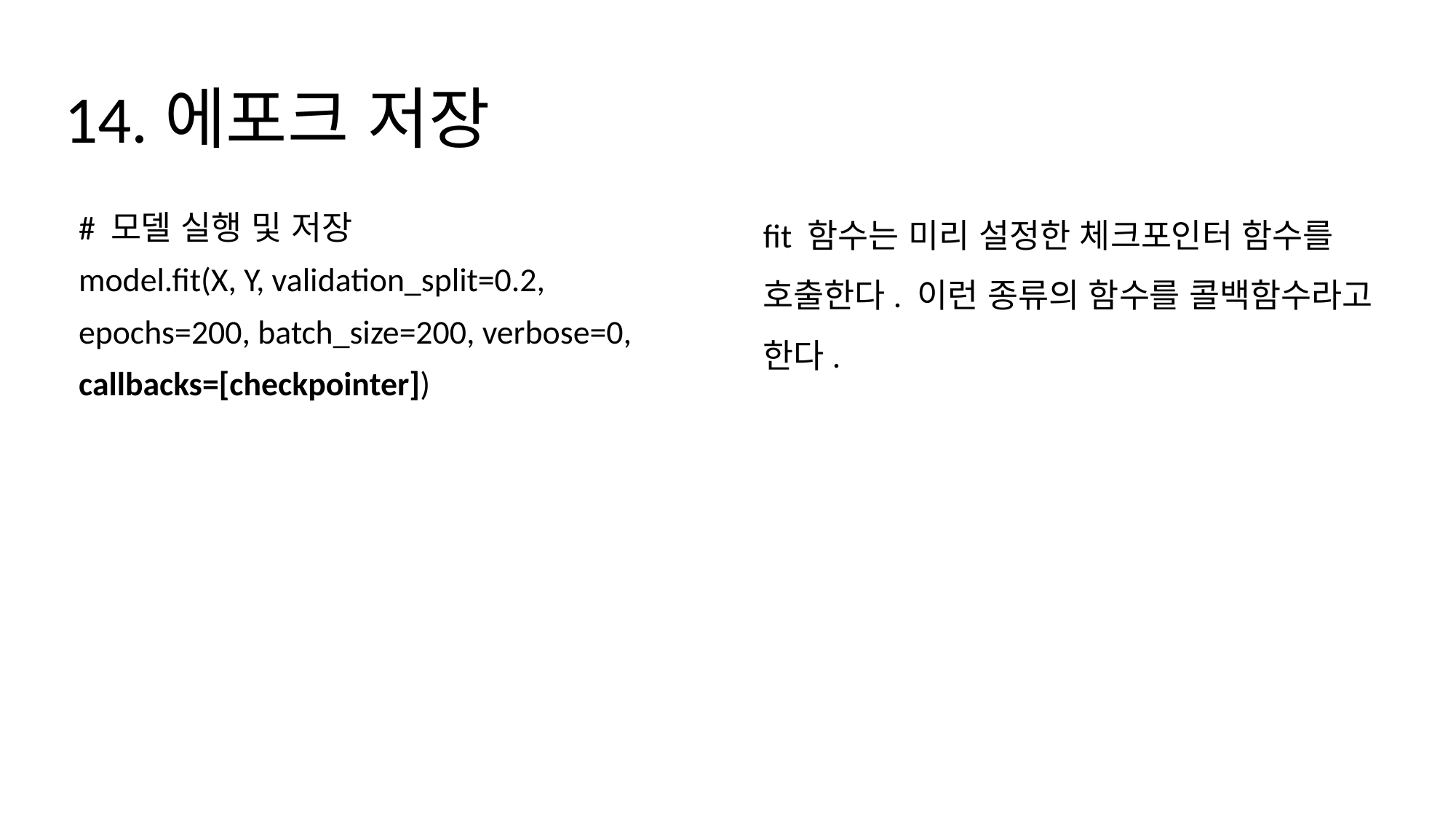

# 14.에포크 저장
# 모델 실행 및 저장
model.fit(X, Y, validation_split=0.2, epochs=200, batch_size=200, verbose=0, callbacks=[checkpointer])

fit 함수는 미리 설정한 체크포인터 함수를 호출한다. 이런 종류의 함수를 콜백함수라고 한다.